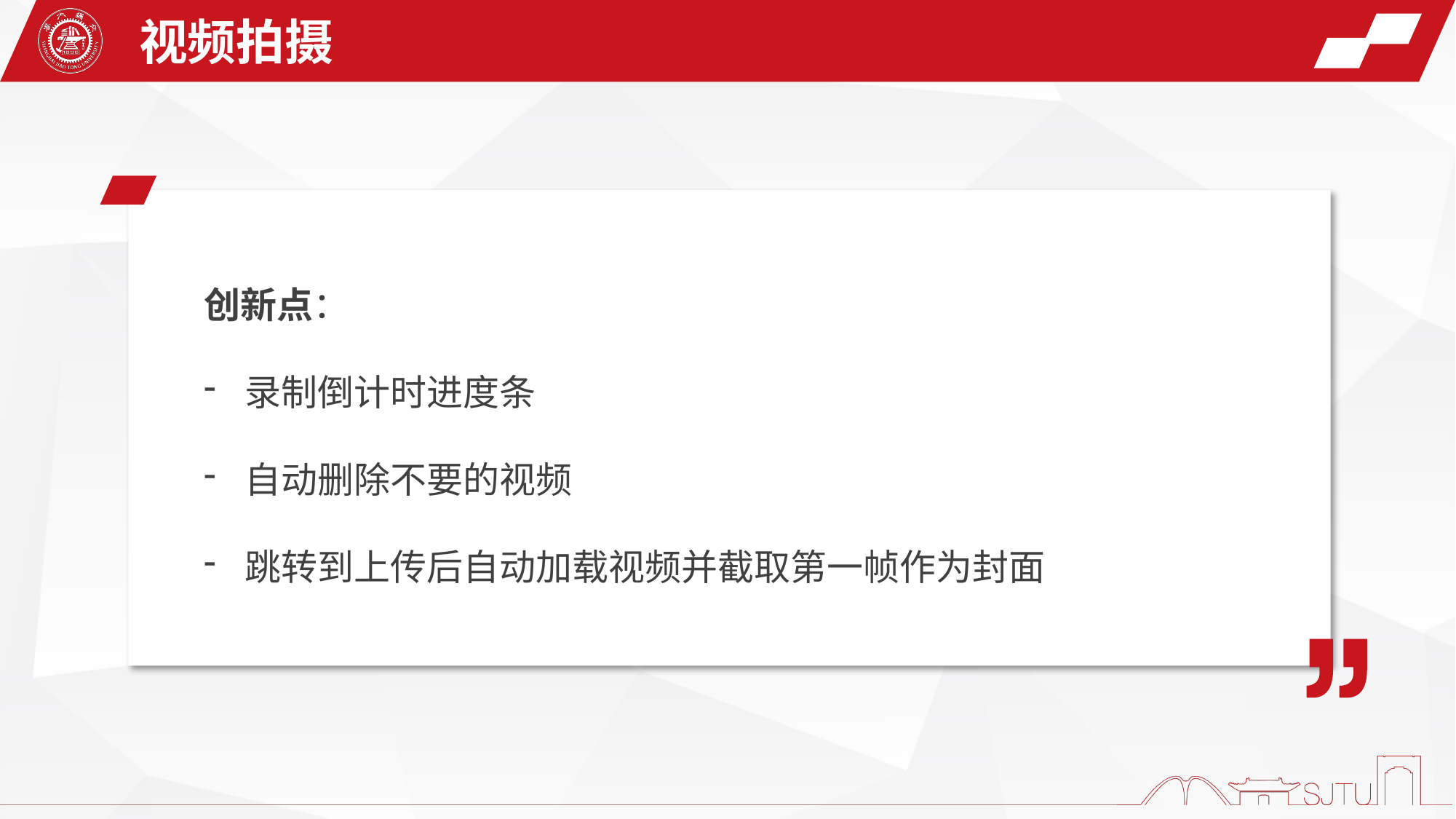

视频拍摄

创新点：
录制倒计时进度条
自动删除不要的视频
跳转到上传后自动加载视频并截取第一帧作为封面